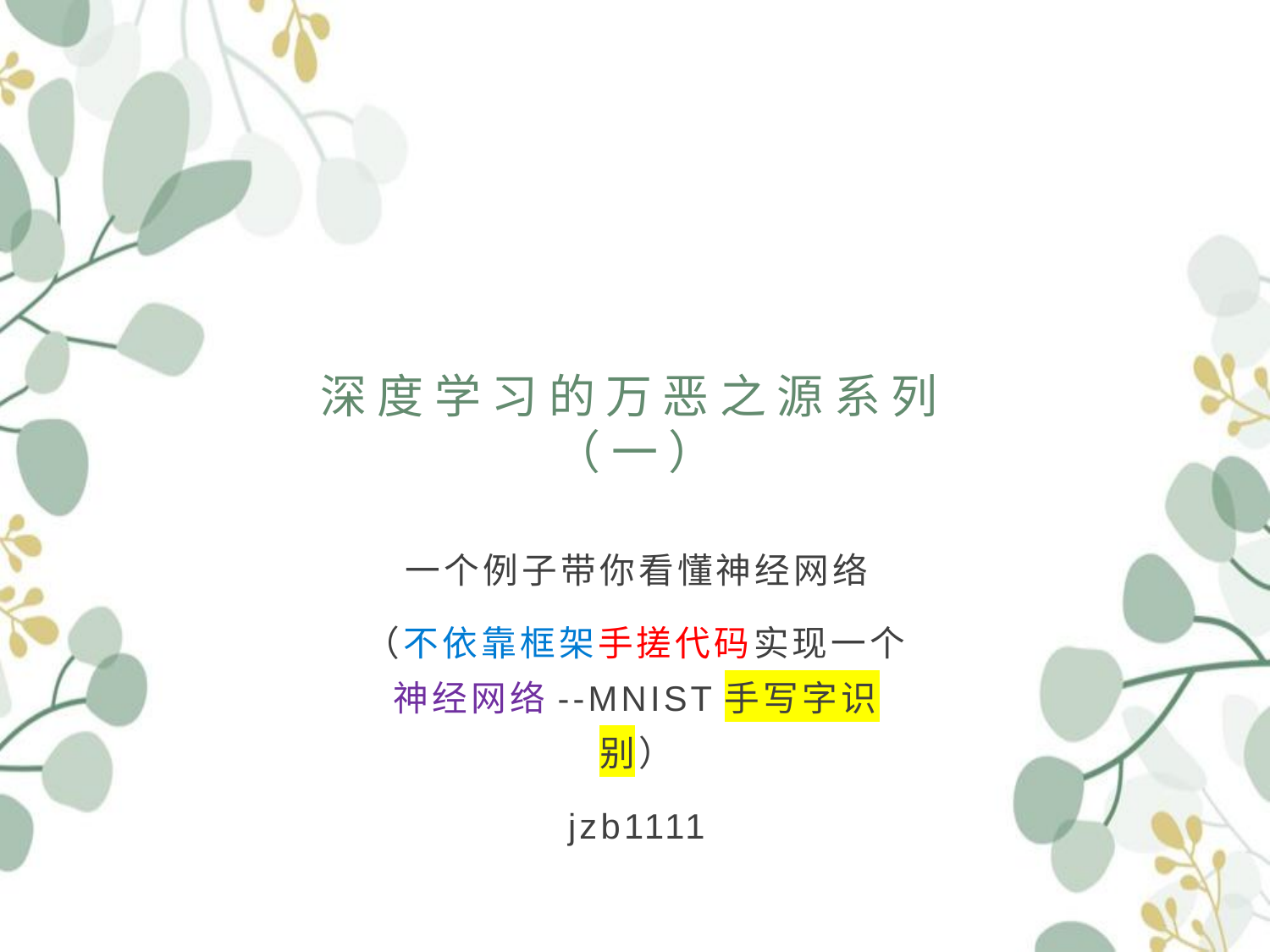

# 深度学习的万恶之源系列（一）
一个例子带你看懂神经网络
（不依靠框架手搓代码实现一个神经网络--MNIST手写字识别）
jzb1111